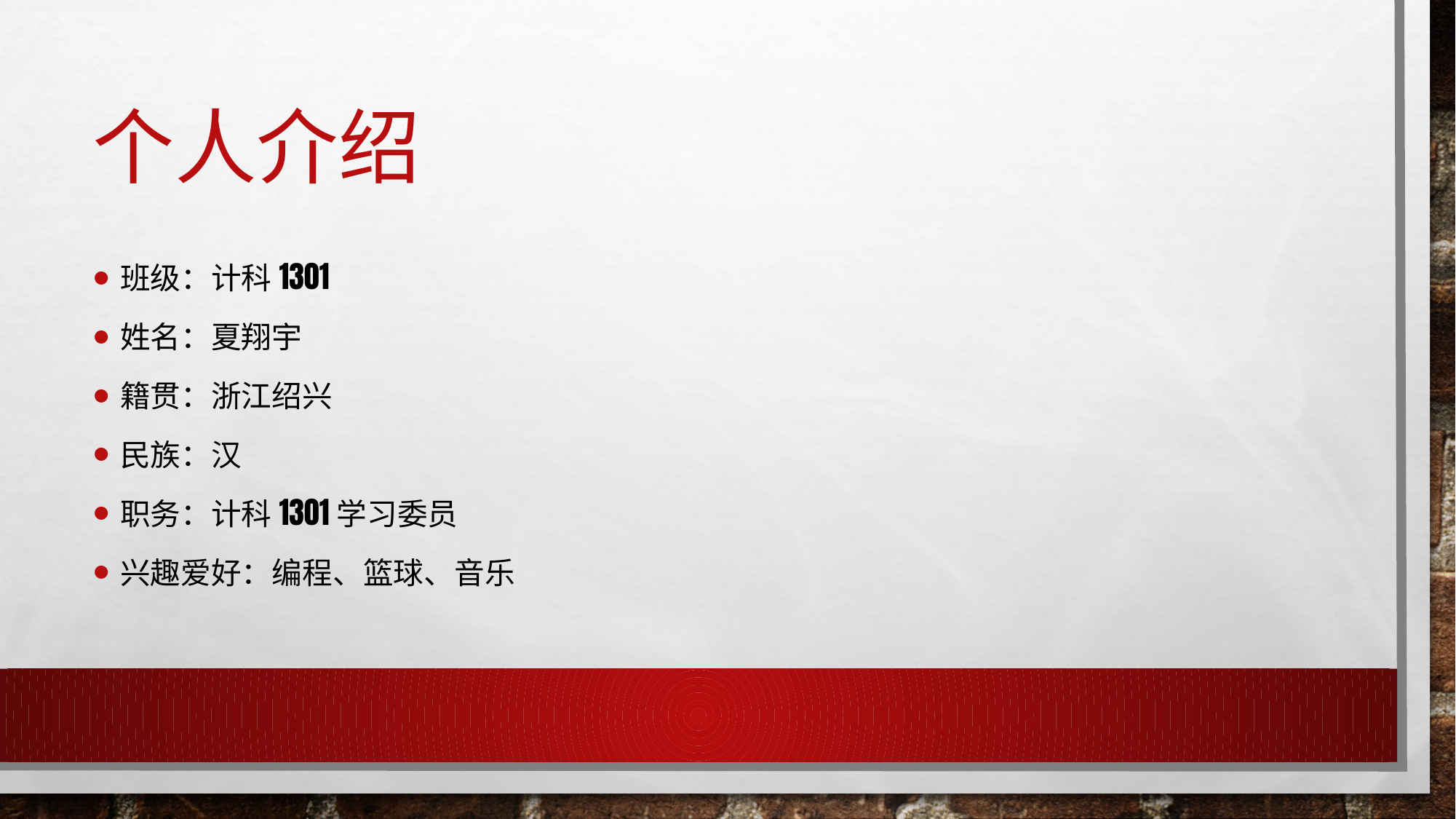

# 个人介绍
班级：计科1301
姓名：夏翔宇
籍贯：浙江绍兴
民族：汉
职务：计科1301学习委员
兴趣爱好：编程、篮球、音乐